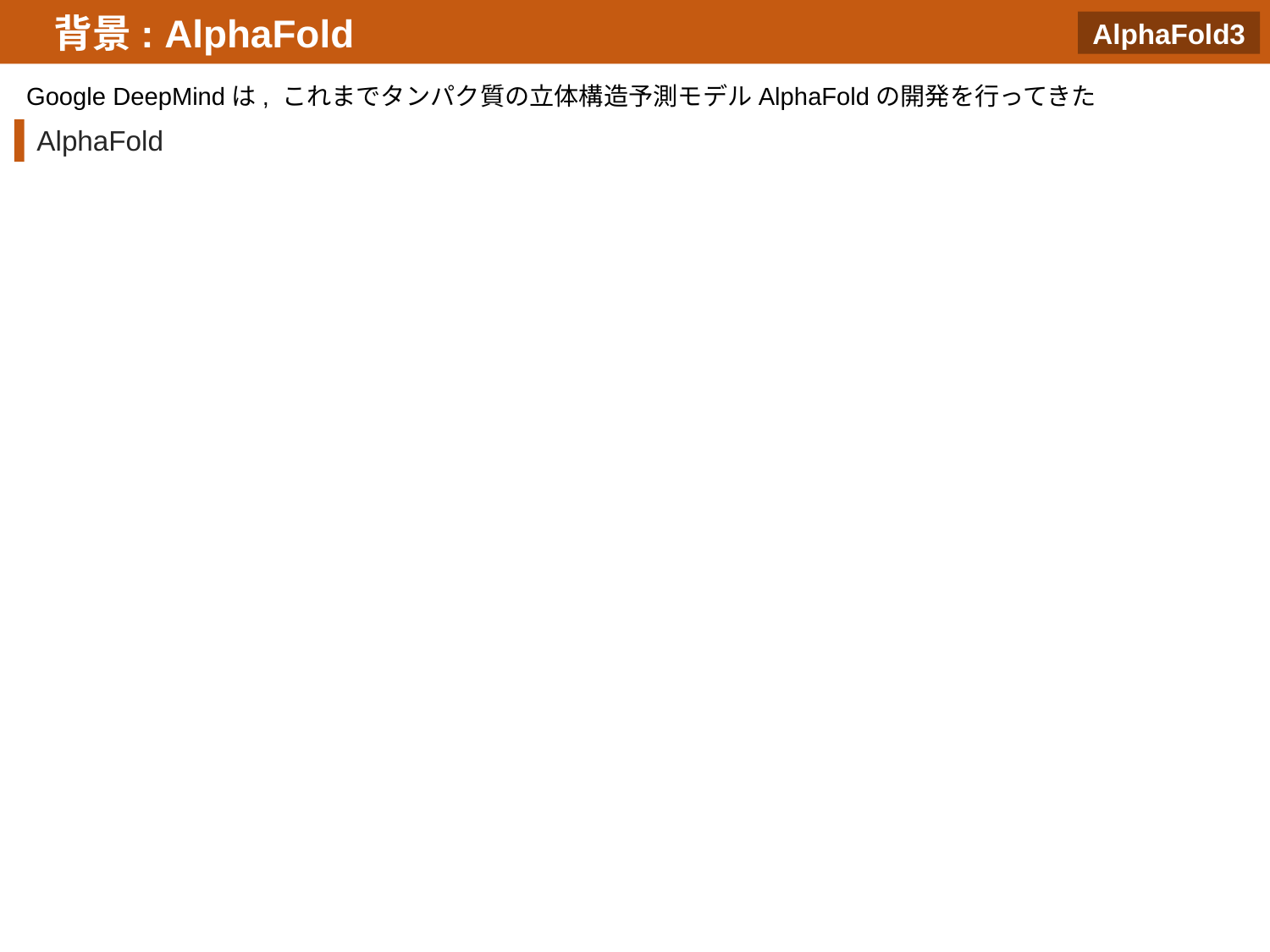

背景: AlphaFold
AlphaFold3
Google DeepMindは, これまでタンパク質の立体構造予測モデルAlphaFoldの開発を行ってきた
AlphaFold